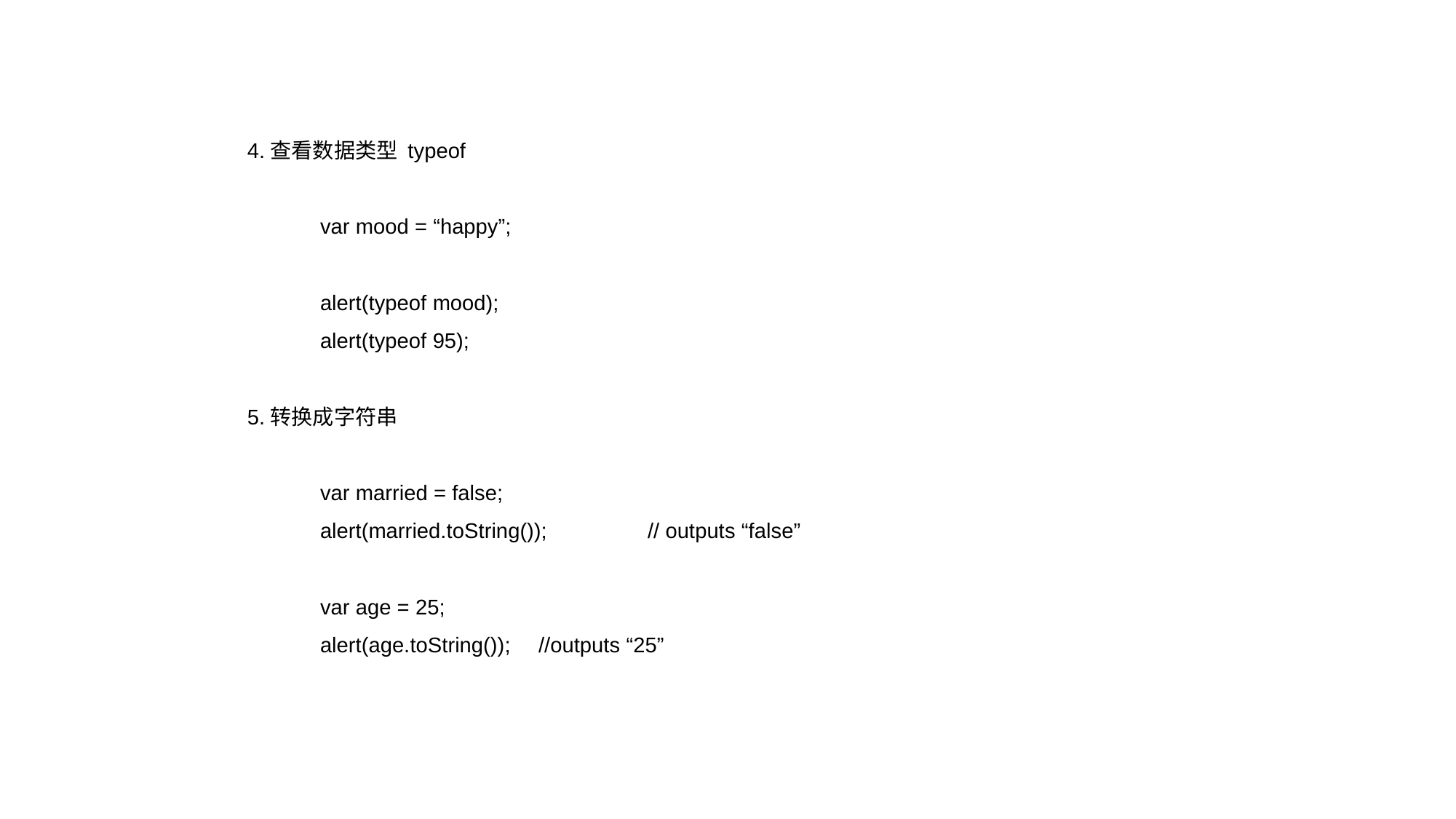

4.查看数据类型 typeof

	var mood = “happy”;

	alert(typeof mood);
	alert(typeof 95);

5.转换成字符串

	var married = false;
	alert(married.toString());	// outputs “false”

	var age = 25;
	alert(age.toString()); 	//outputs “25”